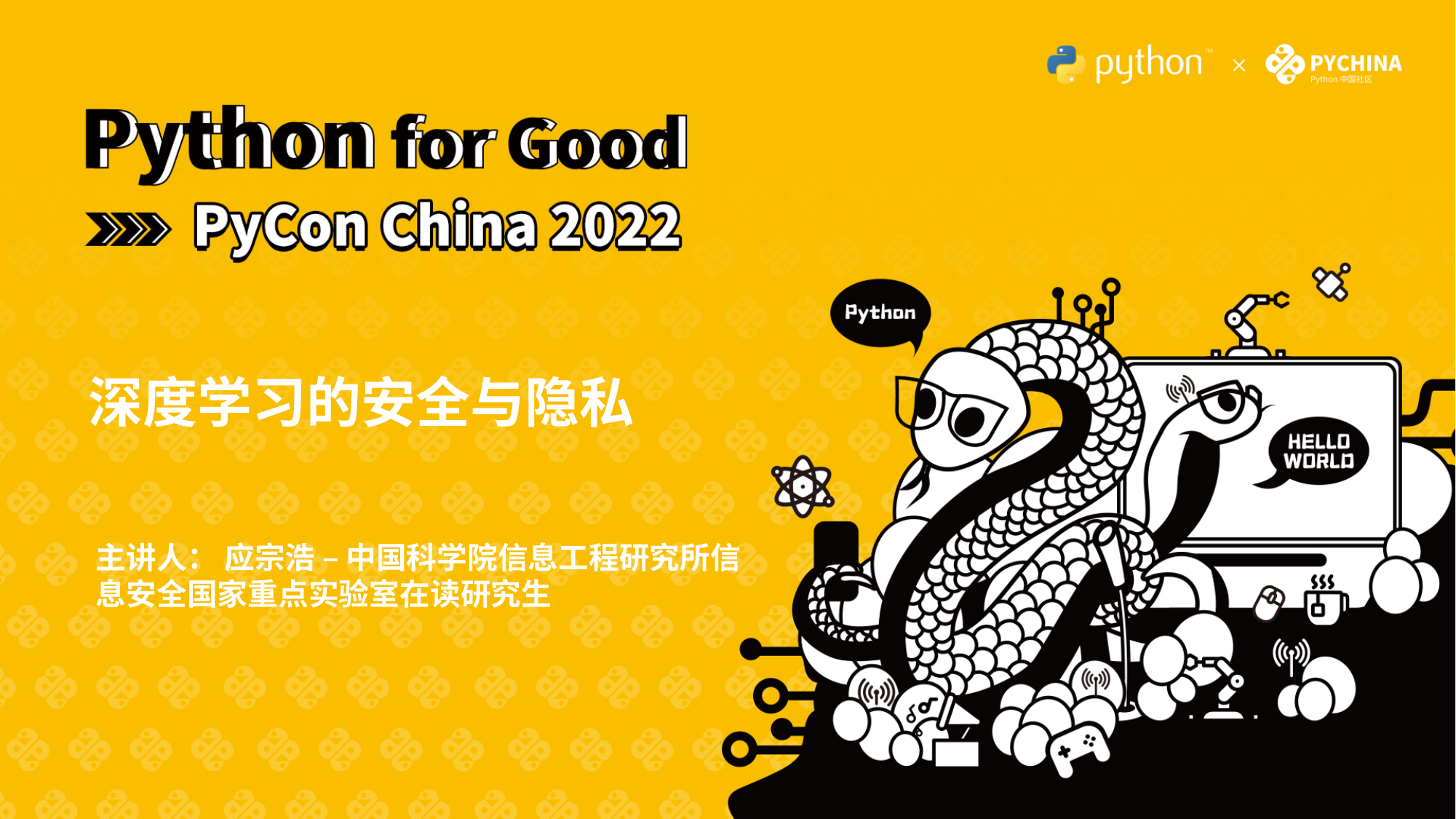

深度学习的安全与隐私
主讲人： 应宗浩 – 中国科学院信息工程研究所信息安全国家重点实验室在读研究生
1